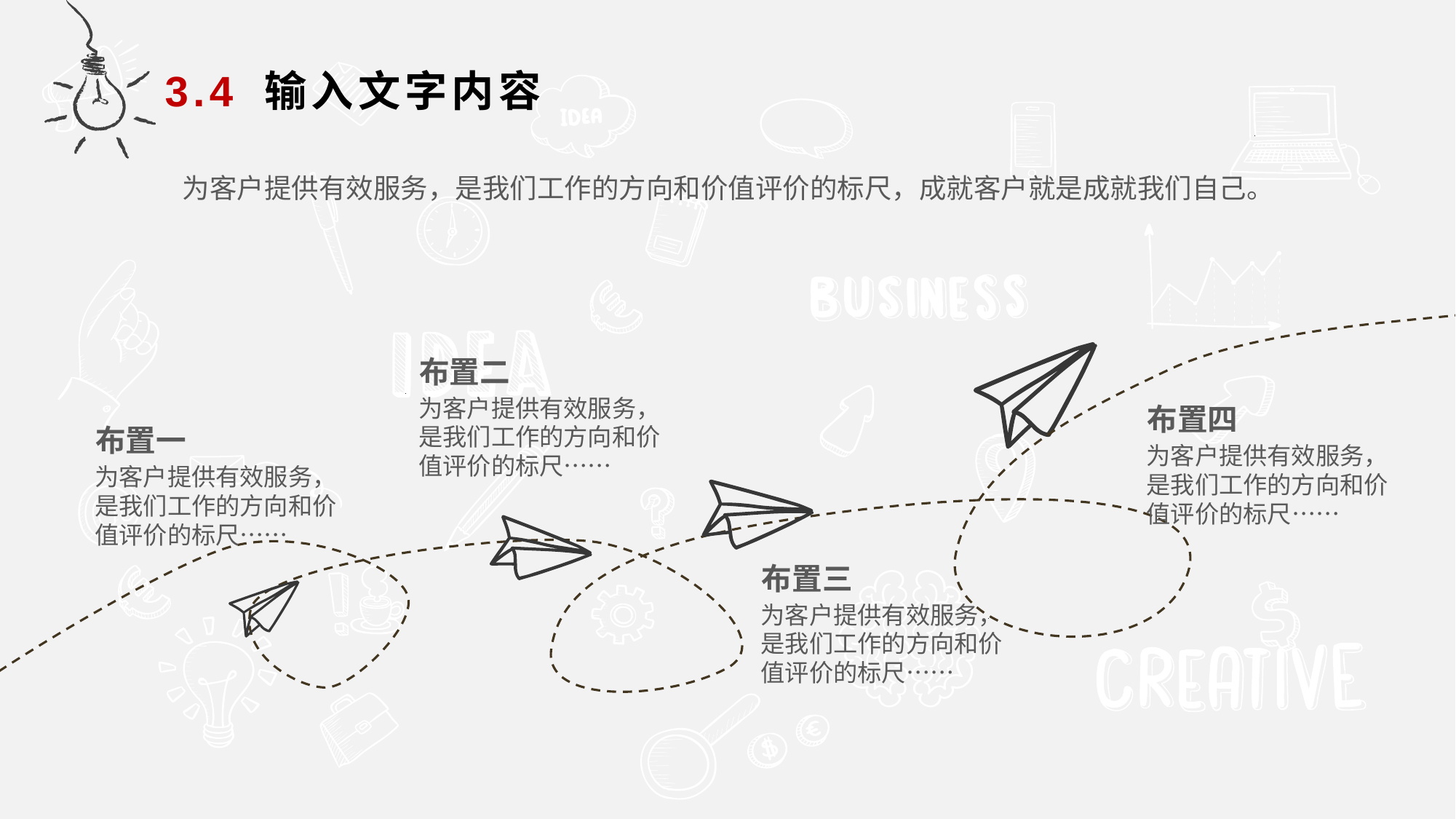

3.4 输入文字内容
为客户提供有效服务，是我们工作的方向和价值评价的标尺，成就客户就是成就我们自己。

布置二
为客户提供有效服务，是我们工作的方向和价值评价的标尺……
布置四
为客户提供有效服务，是我们工作的方向和价值评价的标尺……
布置一
为客户提供有效服务，是我们工作的方向和价值评价的标尺……

布置三
为客户提供有效服务，是我们工作的方向和价值评价的标尺……